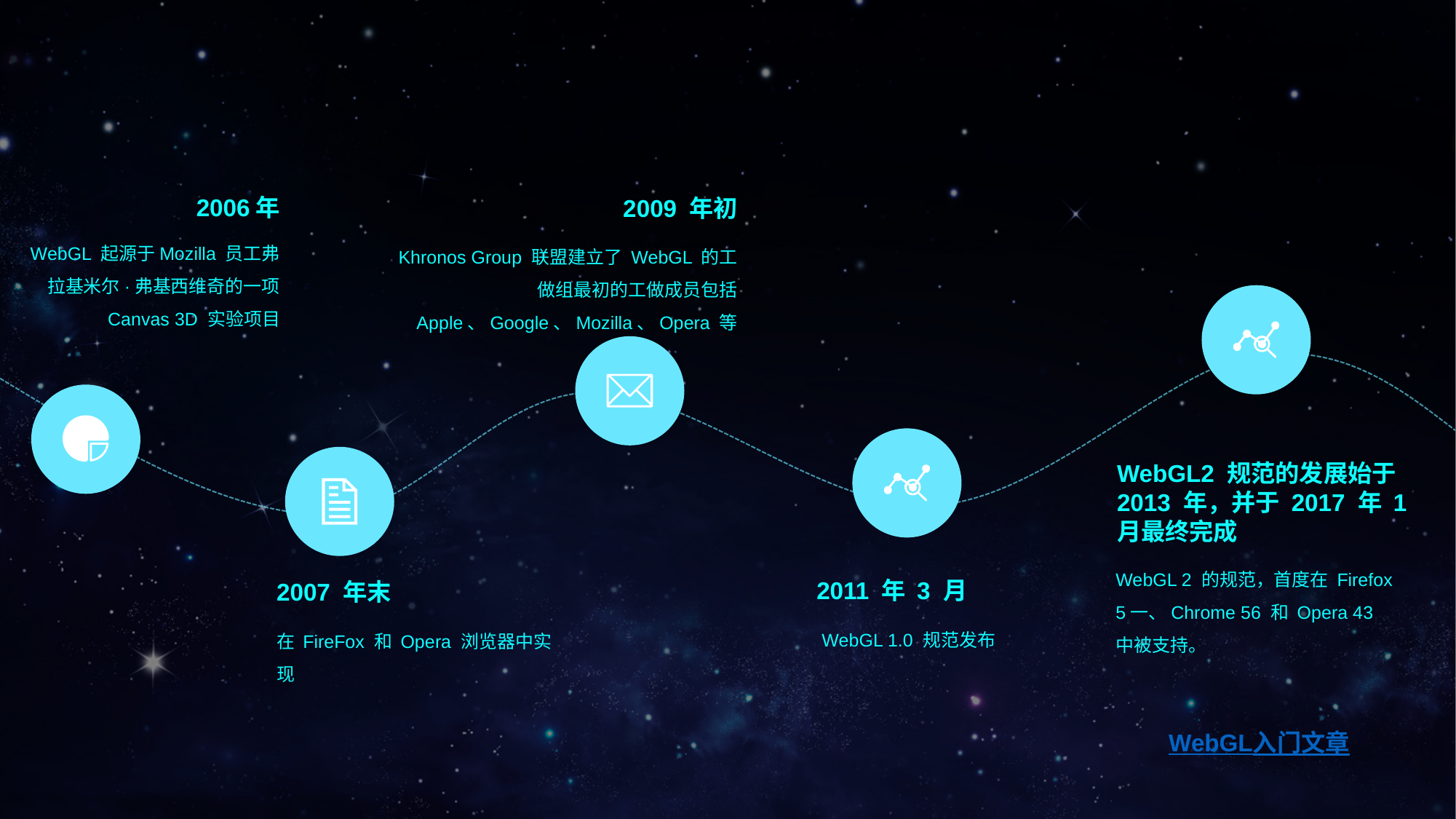

2006年
WebGL 起源于Mozilla 员工弗拉基米尔·弗基西维奇的一项 Canvas 3D 实验项目
2009 年初
Khronos Group 联盟建立了 WebGL 的工做组最初的工做成员包括 Apple、Google、Mozilla、Opera 等

WebGL2 规范的发展始于 2013 年，并于 2017 年 1 月最终完成
WebGL 2 的规范，首度在 Firefox 5一、Chrome 56 和 Opera 43 中被支持。
2011 年 3 月
 WebGL 1.0 规范发布
2007 年末
在 FireFox 和 Opera 浏览器中实现
WebGL入门文章